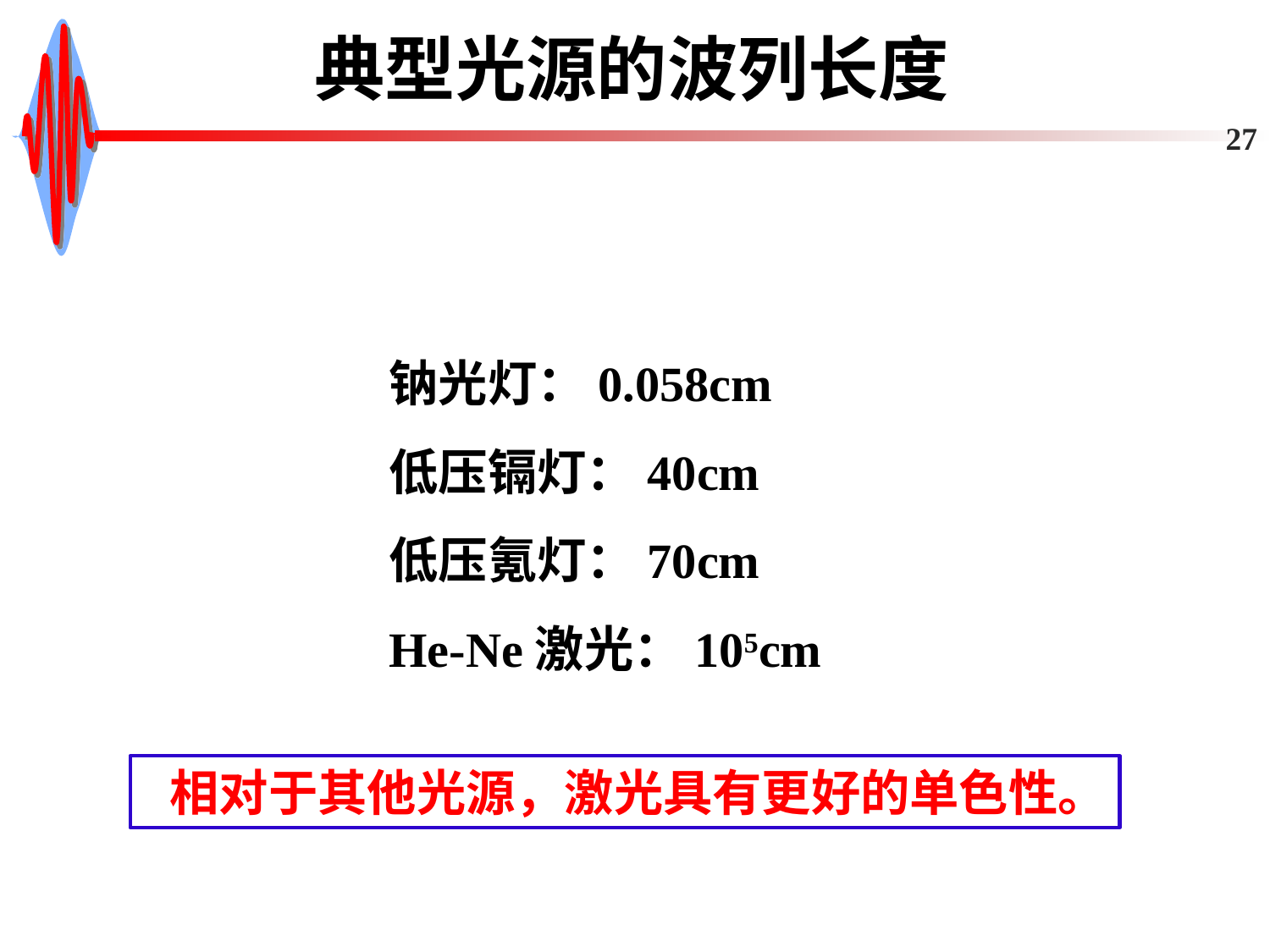

# 典型光源的波列长度
27
钠光灯：0.058cm
低压镉灯：40cm
低压氪灯：70cm
He-Ne激光：105cm
相对于其他光源，激光具有更好的单色性。